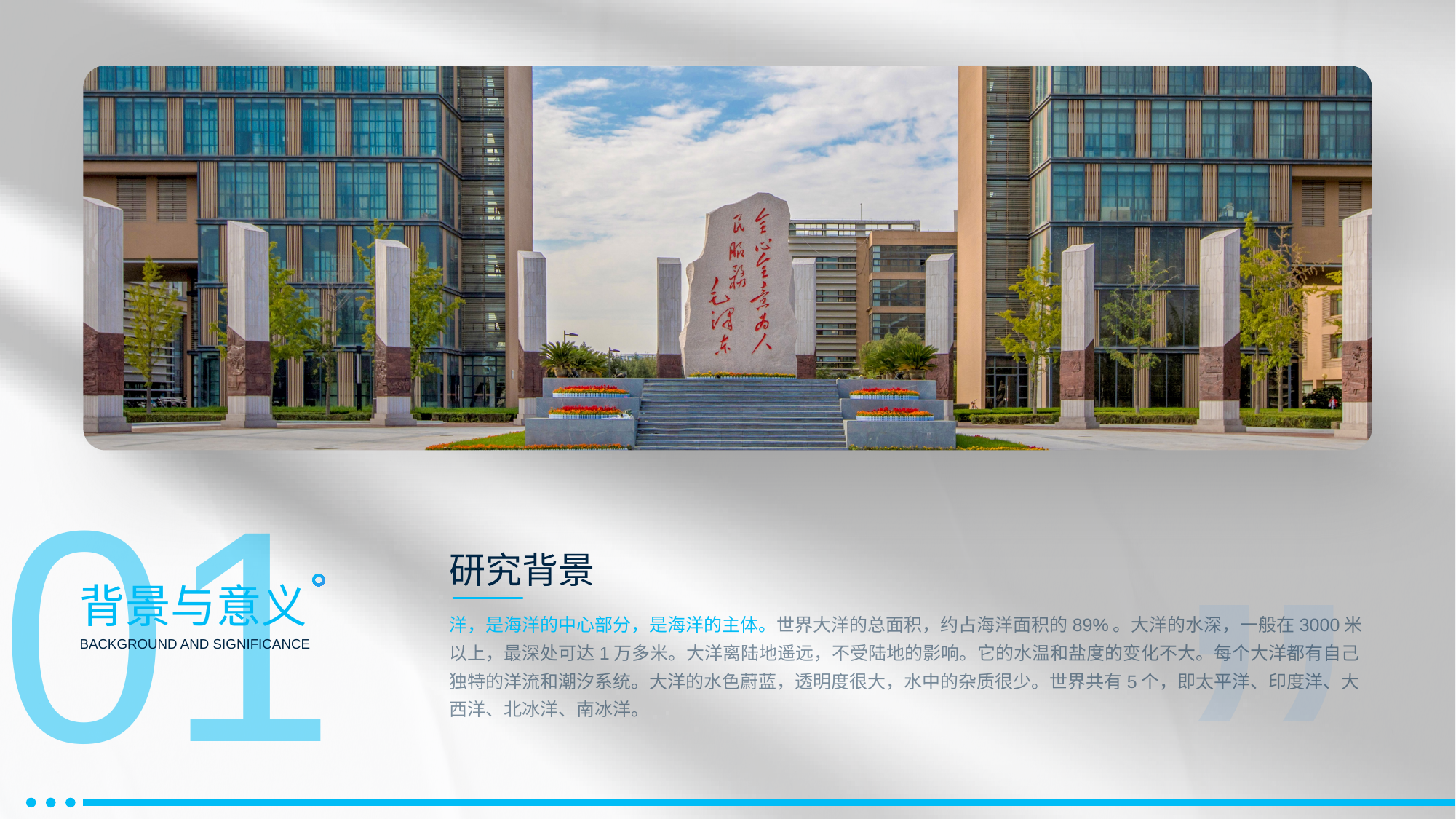

01
背景与意义

BACKGROUND AND SIGNIFICANCE
”
研究背景
洋，是海洋的中心部分，是海洋的主体。世界大洋的总面积，约占海洋面积的89%。大洋的水深，一般在3000米以上，最深处可达1万多米。大洋离陆地遥远，不受陆地的影响。它的水温和盐度的变化不大。每个大洋都有自己独特的洋流和潮汐系统。大洋的水色蔚蓝，透明度很大，水中的杂质很少。世界共有5个，即太平洋、印度洋、大西洋、北冰洋、南冰洋。